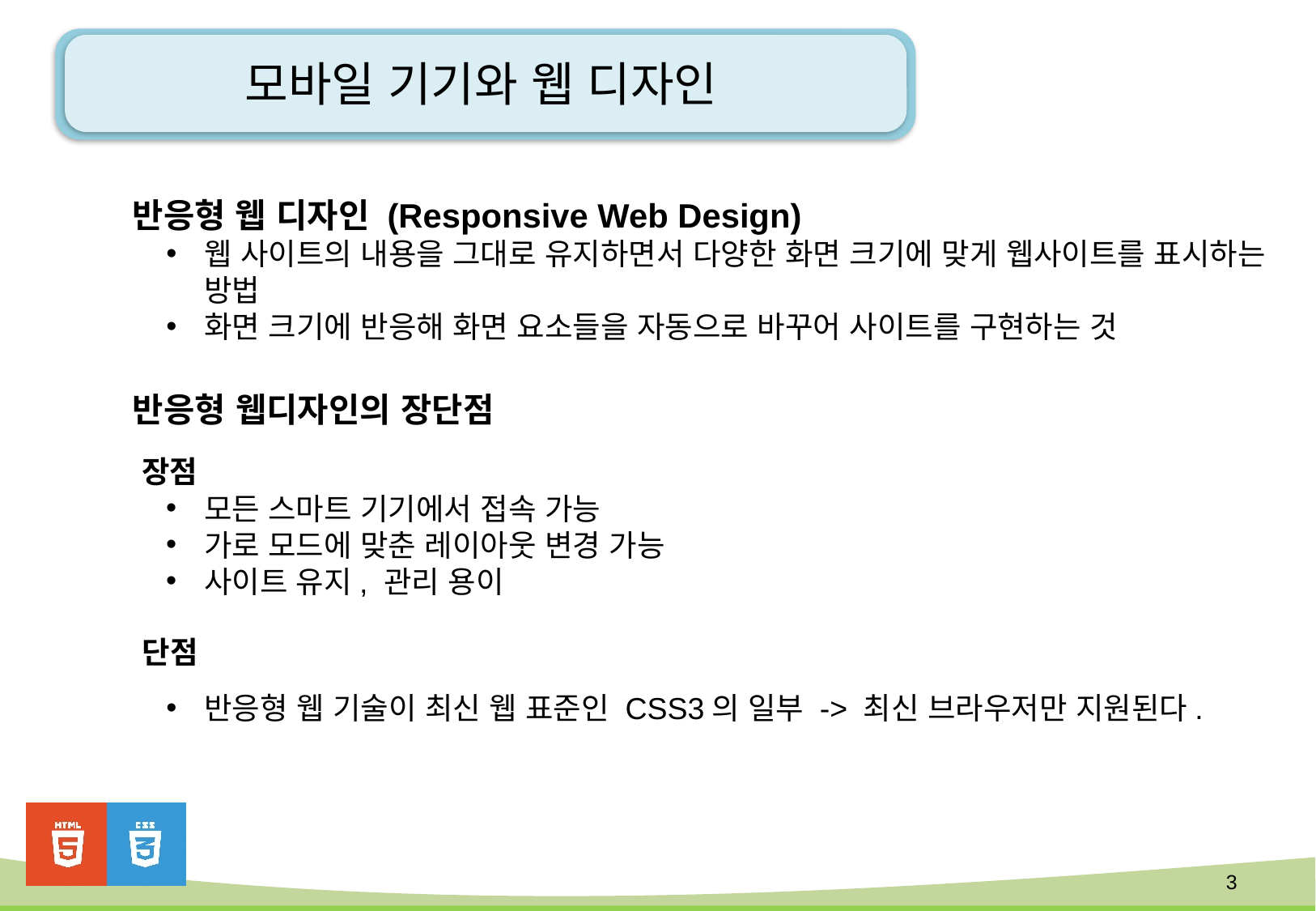

# 모바일 기기와 웹 디자인
  반응형 웹 디자인 (Responsive Web Design)
웹 사이트의 내용을 그대로 유지하면서 다양한 화면 크기에 맞게 웹사이트를 표시하는 방법
화면 크기에 반응해 화면 요소들을 자동으로 바꾸어 사이트를 구현하는 것
  반응형 웹디자인의 장단점
   장점
모든 스마트 기기에서 접속 가능
가로 모드에 맞춘 레이아웃 변경 가능
사이트 유지, 관리 용이
   단점
반응형 웹 기술이 최신 웹 표준인 CSS3의 일부 -> 최신 브라우저만 지원된다.
3